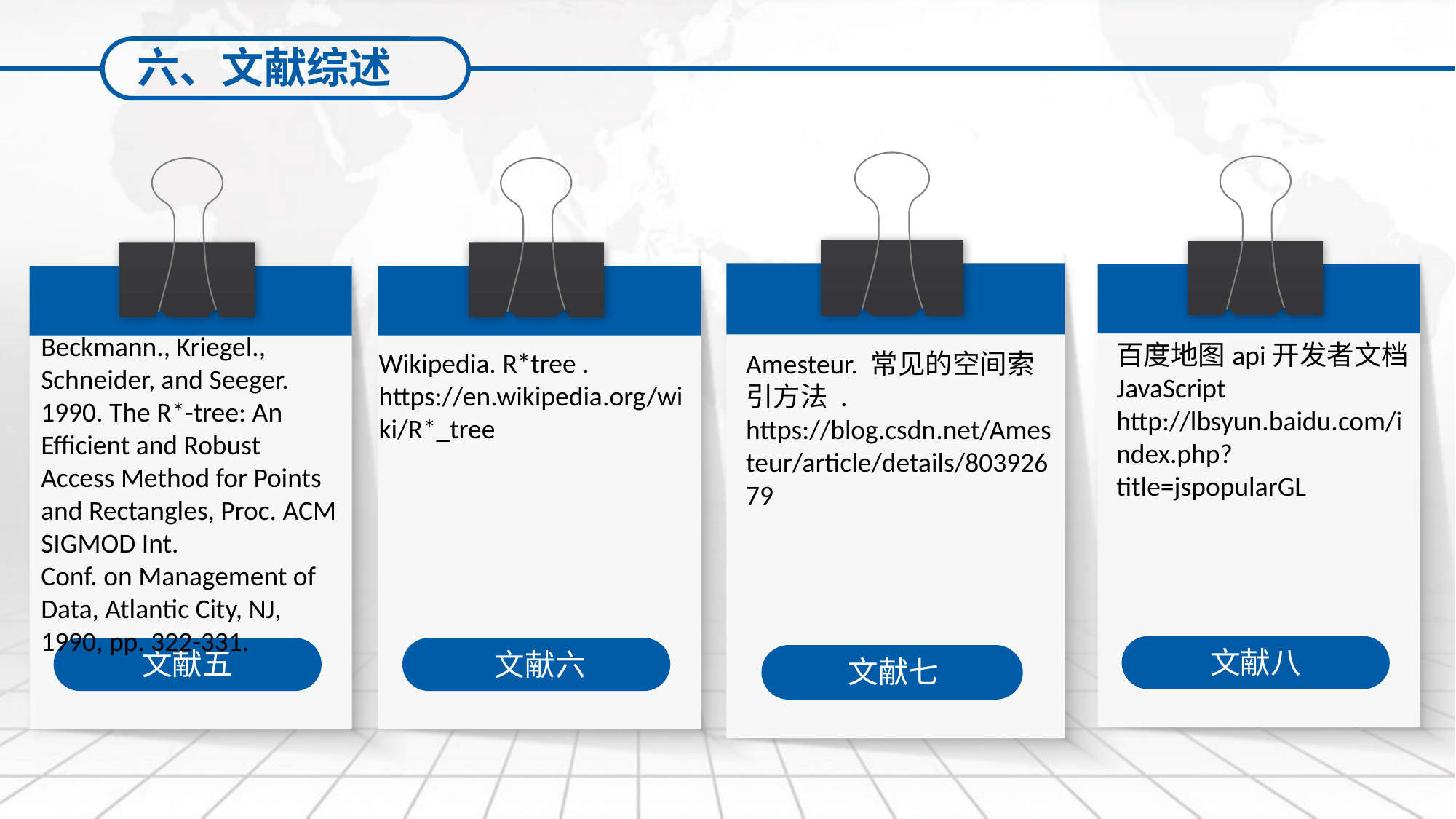

六、文献综述

文献七

百度地图api开发者文档JavaScript http://lbsyun.baidu.com/index.php?title=jspopularGL

文献八

Beckmann., Kriegel., Schneider, and Seeger. 1990. The R*-tree: An
Efficient and Robust Access Method for Points and Rectangles, Proc. ACM SIGMOD Int.
Conf. on Management of Data, Atlantic City, NJ, 1990, pp. 322-331.

文献五

Wikipedia. R*tree . https://en.wikipedia.org/wiki/R*_tree

文献六

Amesteur. 常见的空间索引方法 . https://blog.csdn.net/Amesteur/article/details/80392679